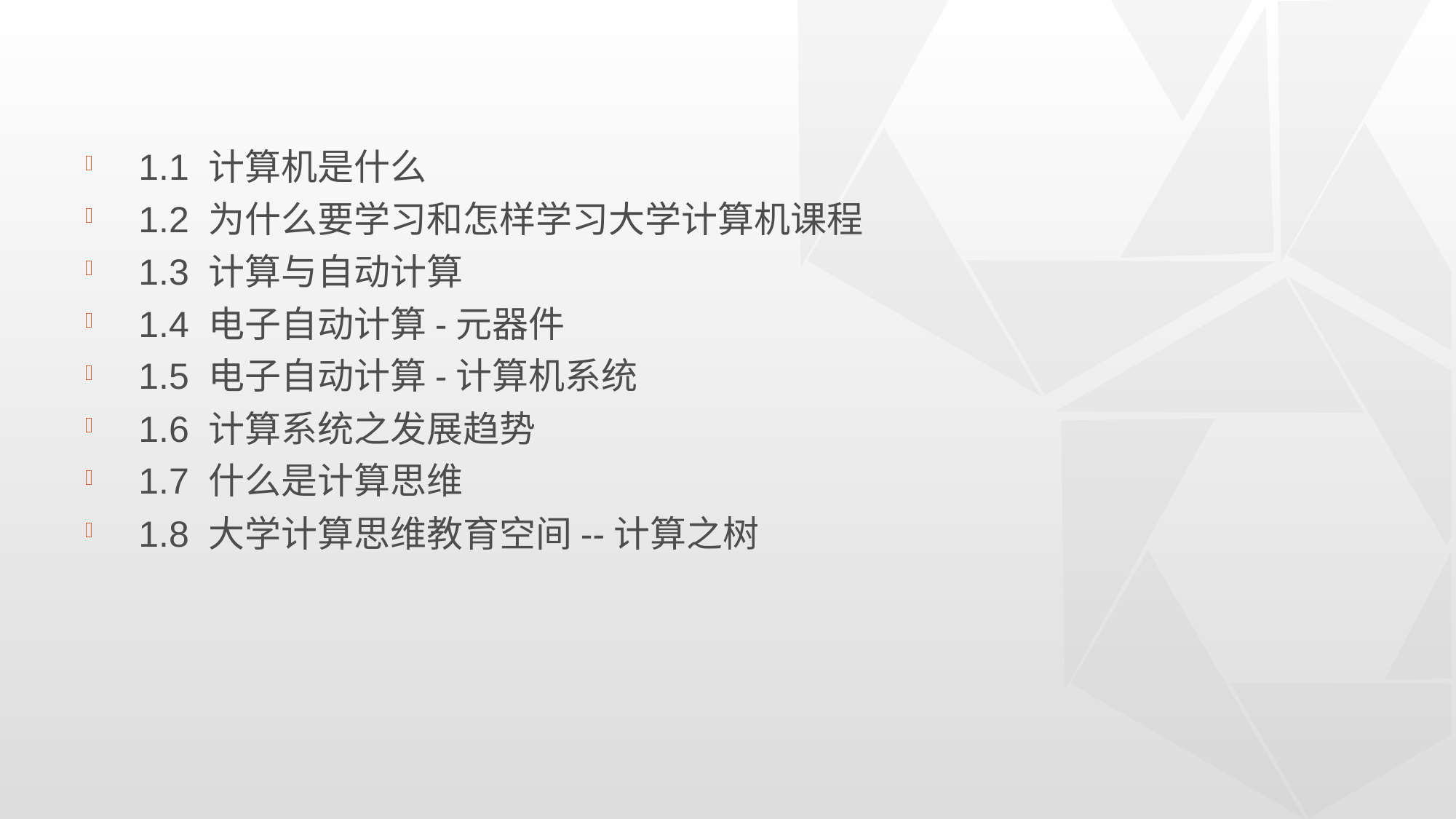

1.1 计算机是什么
 1.2 为什么要学习和怎样学习大学计算机课程
 1.3 计算与自动计算
 1.4 电子自动计算-元器件
 1.5 电子自动计算-计算机系统
 1.6 计算系统之发展趋势
 1.7 什么是计算思维
 1.8 大学计算思维教育空间--计算之树